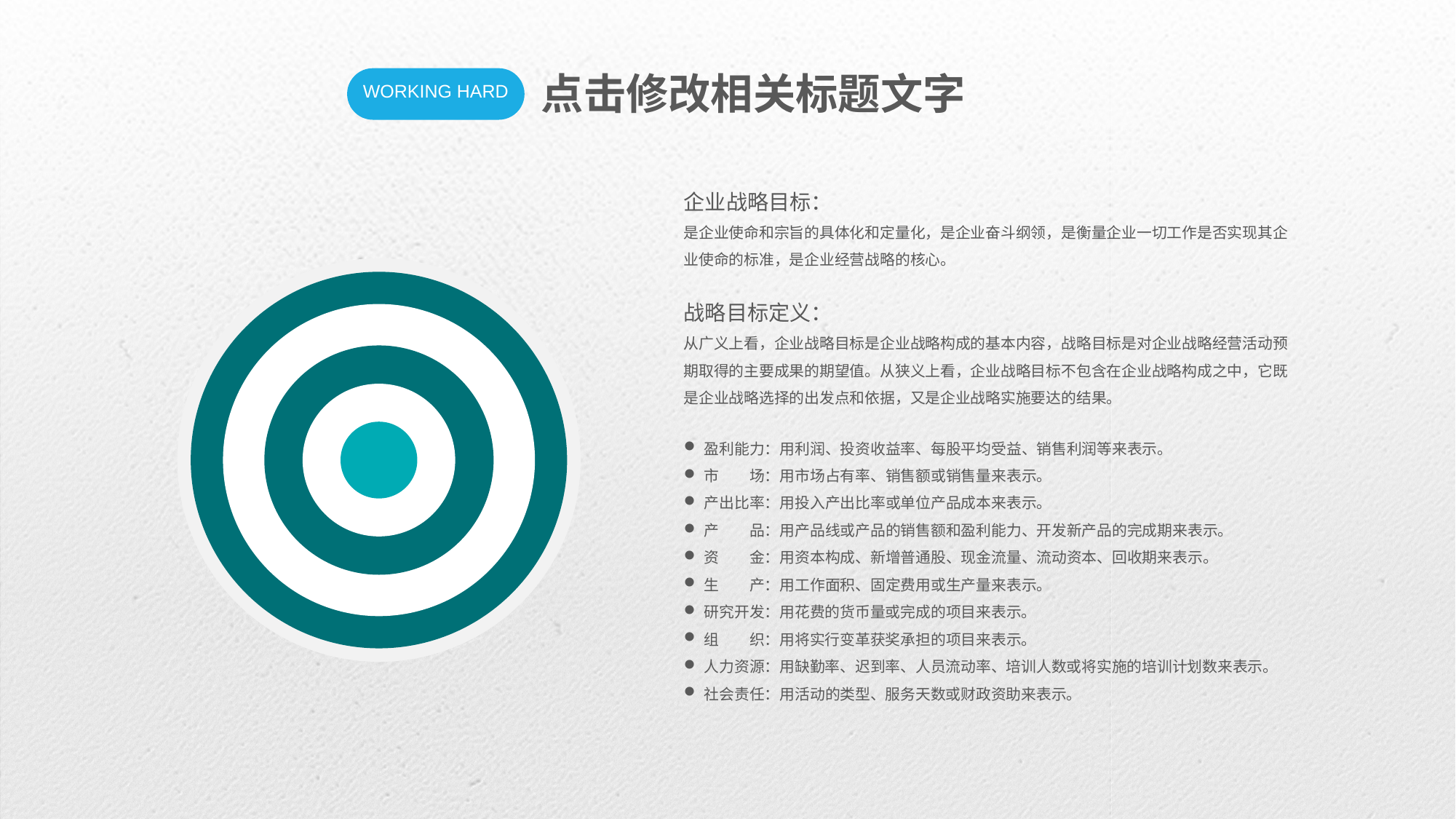

点击修改相关标题文字
企业战略目标：
是企业使命和宗旨的具体化和定量化，是企业奋斗纲领，是衡量企业一切工作是否实现其企业使命的标准，是企业经营战略的核心。
战略目标定义：
从广义上看，企业战略目标是企业战略构成的基本内容，战略目标是对企业战略经营活动预期取得的主要成果的期望值。从狭义上看，企业战略目标不包含在企业战略构成之中，它既是企业战略选择的出发点和依据，又是企业战略实施要达的结果。

盈利能力：用利润、投资收益率、每股平均受益、销售利润等来表示。
市　　场：用市场占有率、销售额或销售量来表示。
产出比率：用投入产出比率或单位产品成本来表示。
产　　品：用产品线或产品的销售额和盈利能力、开发新产品的完成期来表示。
资　　金：用资本构成、新增普通股、现金流量、流动资本、回收期来表示。
生　　产：用工作面积、固定费用或生产量来表示。
研究开发：用花费的货币量或完成的项目来表示。
组　　织：用将实行变革获奖承担的项目来表示。
人力资源：用缺勤率、迟到率、人员流动率、培训人数或将实施的培训计划数来表示。
社会责任：用活动的类型、服务天数或财政资助来表示。